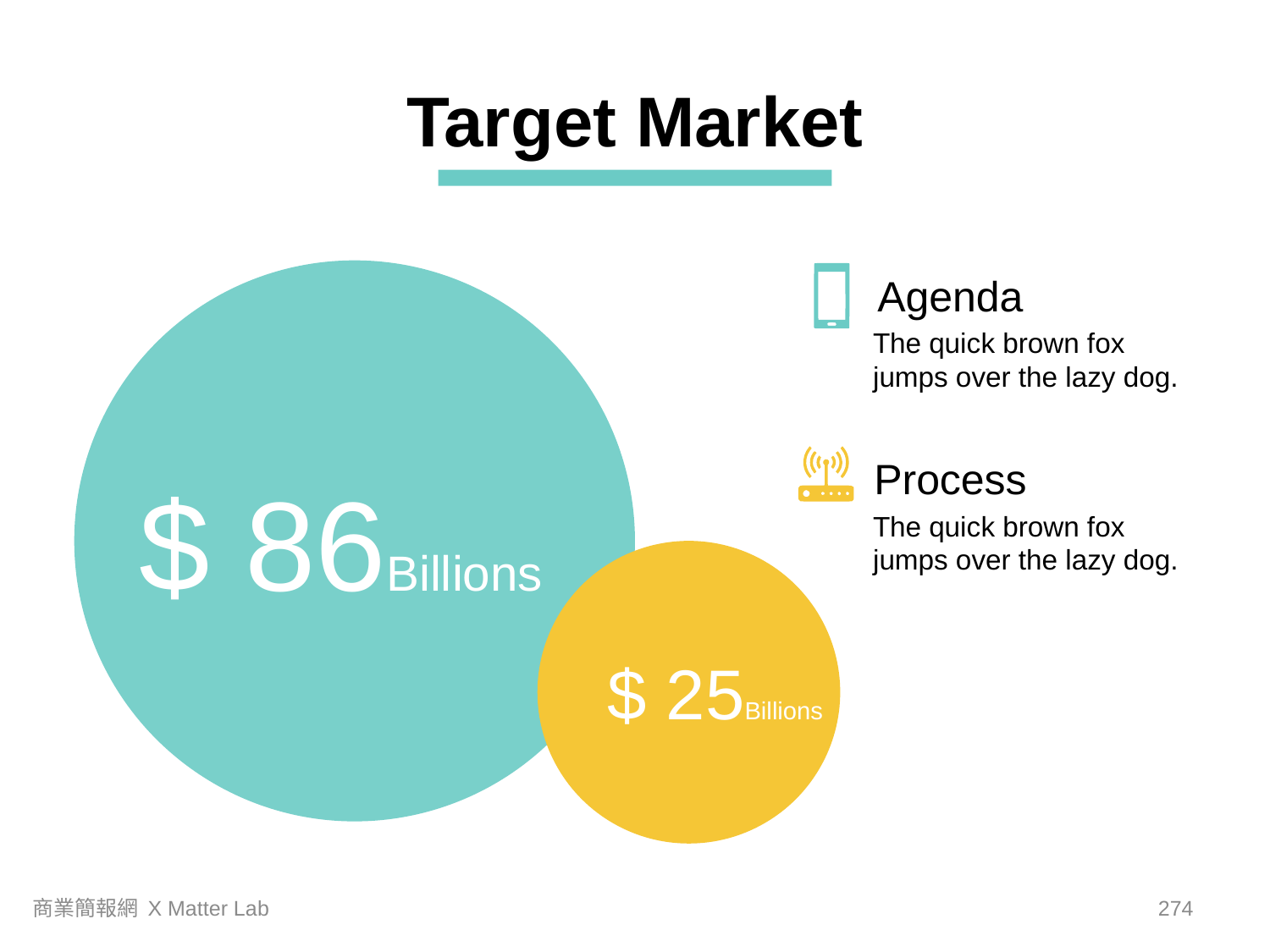

Target Market

$ 86Billions

Agenda
The quick brown fox jumps over the lazy dog.

Process
The quick brown fox jumps over the lazy dog.

$ 25Billions
商業簡報網 X Matter Lab
274